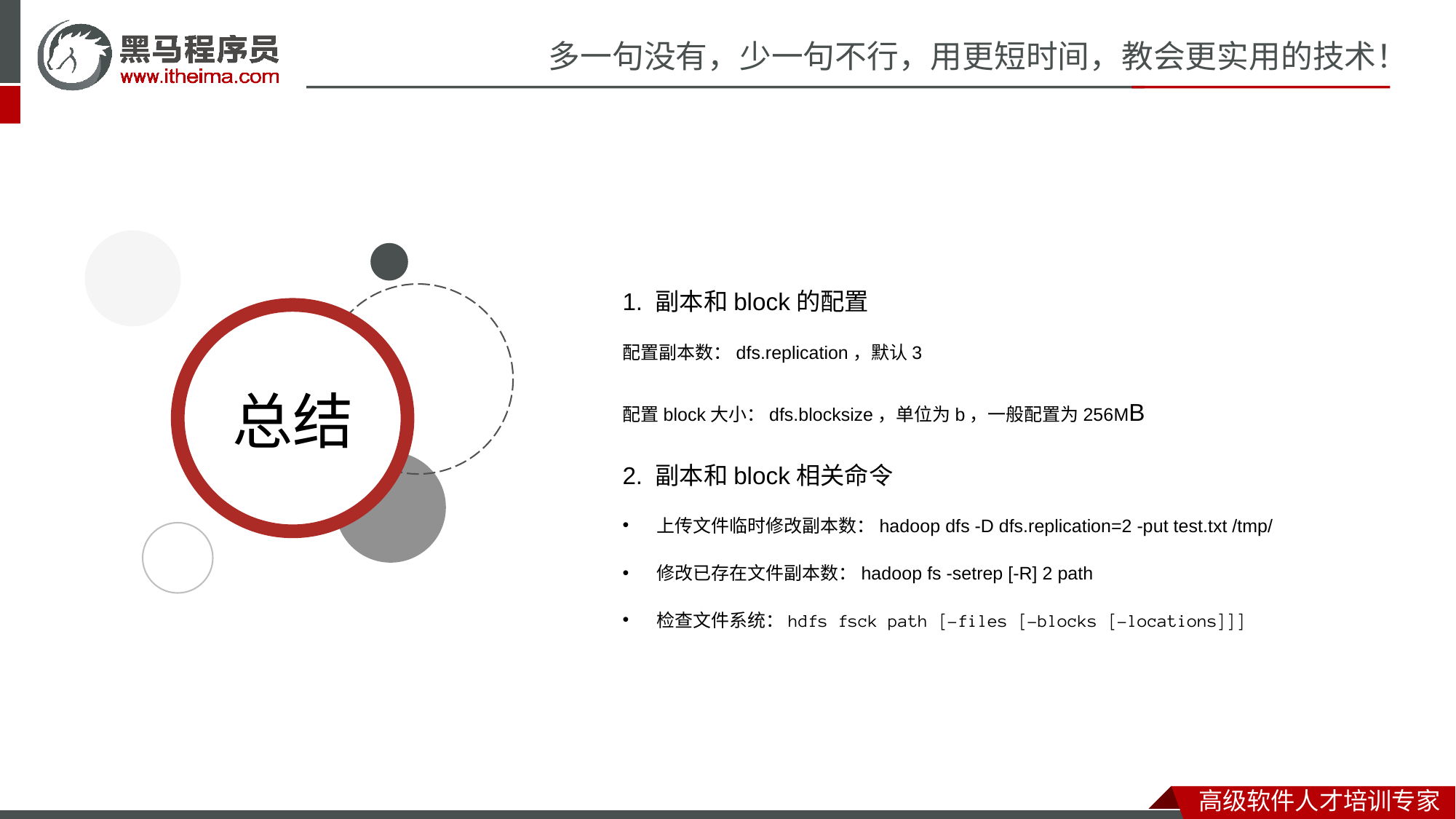

1. 副本和block的配置
配置副本数：dfs.replication，默认3
配置block大小：dfs.blocksize，单位为b，一般配置为256MB
2. 副本和block相关命令
上传文件临时修改副本数：hadoop dfs -D dfs.replication=2 -put test.txt /tmp/
修改已存在文件副本数：hadoop fs -setrep [-R] 2 path
检查文件系统：hdfs fsck path [-files [-blocks [-locations]]]